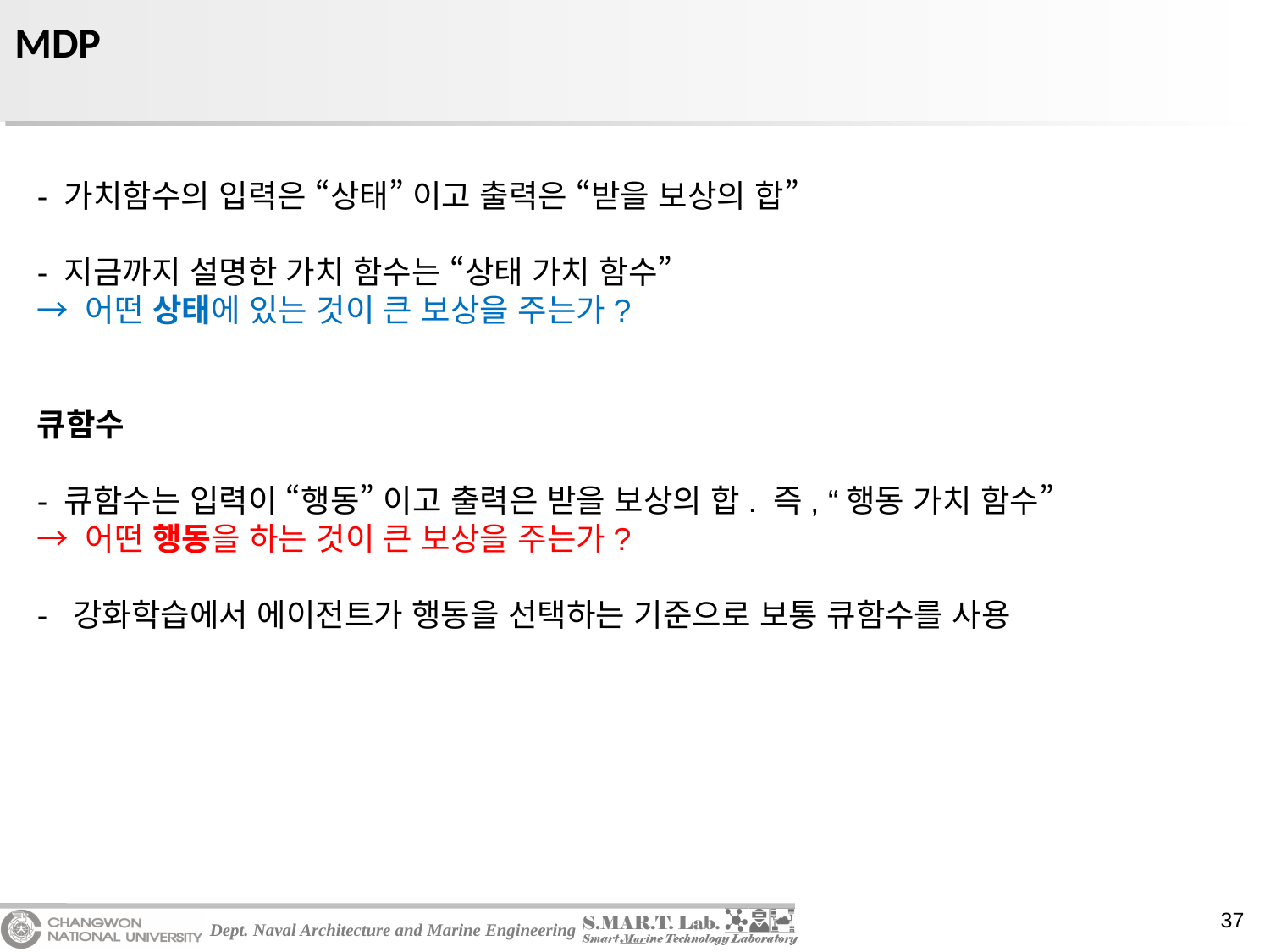

# MDP

- 가치함수의 입력은 “상태” 이고 출력은 “받을 보상의 합”

- 지금까지 설명한 가치 함수는 “상태 가치 함수”
→ 어떤 상태에 있는 것이 큰 보상을 주는가?

큐함수

- 큐함수는 입력이 “행동” 이고 출력은 받을 보상의 합. 즉, “행동 가치 함수”
→ 어떤 행동을 하는 것이 큰 보상을 주는가?

-  강화학습에서 에이전트가 행동을 선택하는 기준으로 보통 큐함수를 사용

37